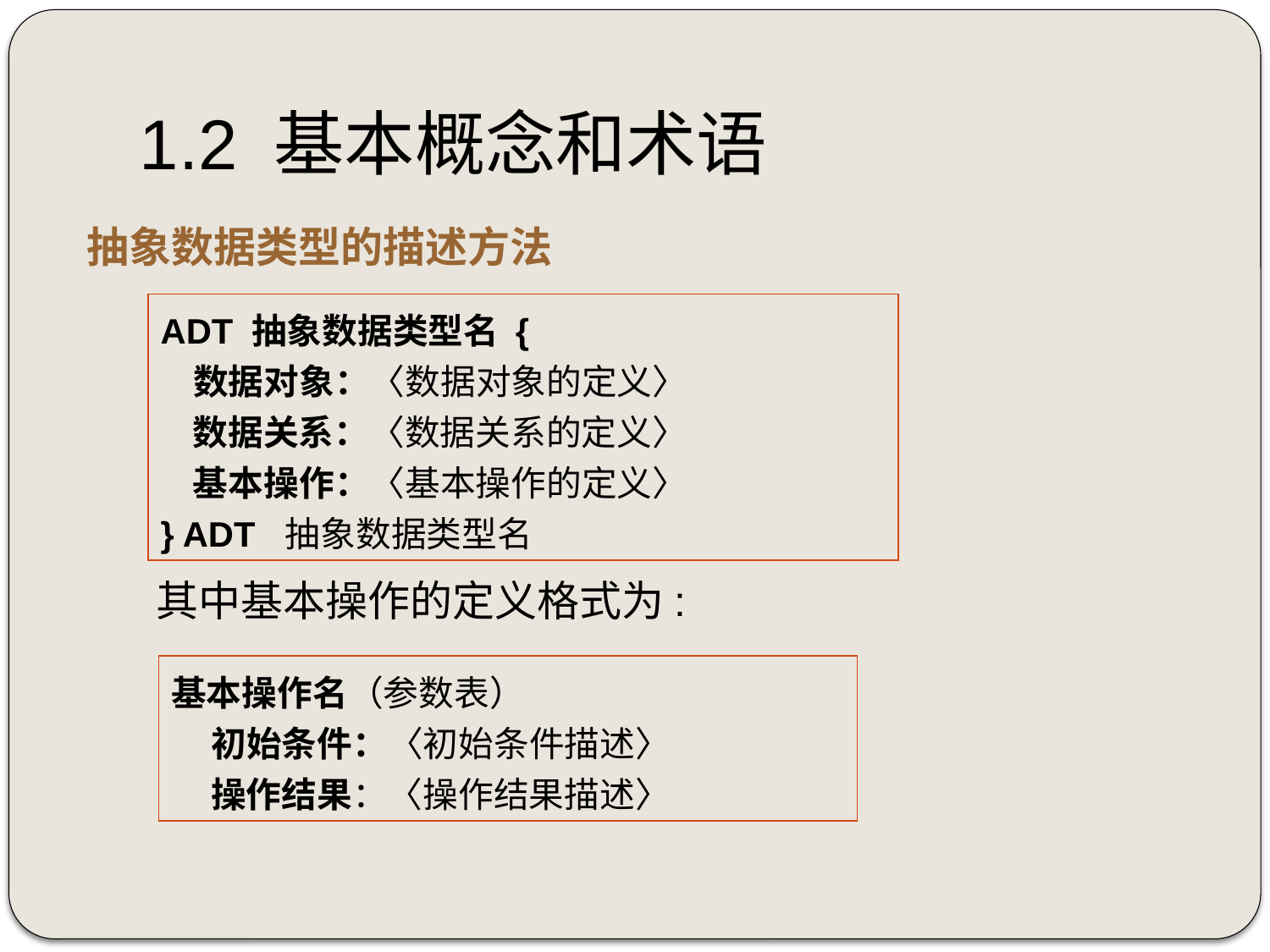

# 1.2 基本概念和术语
抽象数据类型的描述方法

    其中基本操作的定义格式为:
ADT 抽象数据类型名 {
   数据对象：〈数据对象的定义〉
   数据关系：〈数据关系的定义〉
   基本操作：〈基本操作的定义〉
} ADT 抽象数据类型名
基本操作名（参数表）
    初始条件：〈初始条件描述〉
    操作结果：〈操作结果描述〉